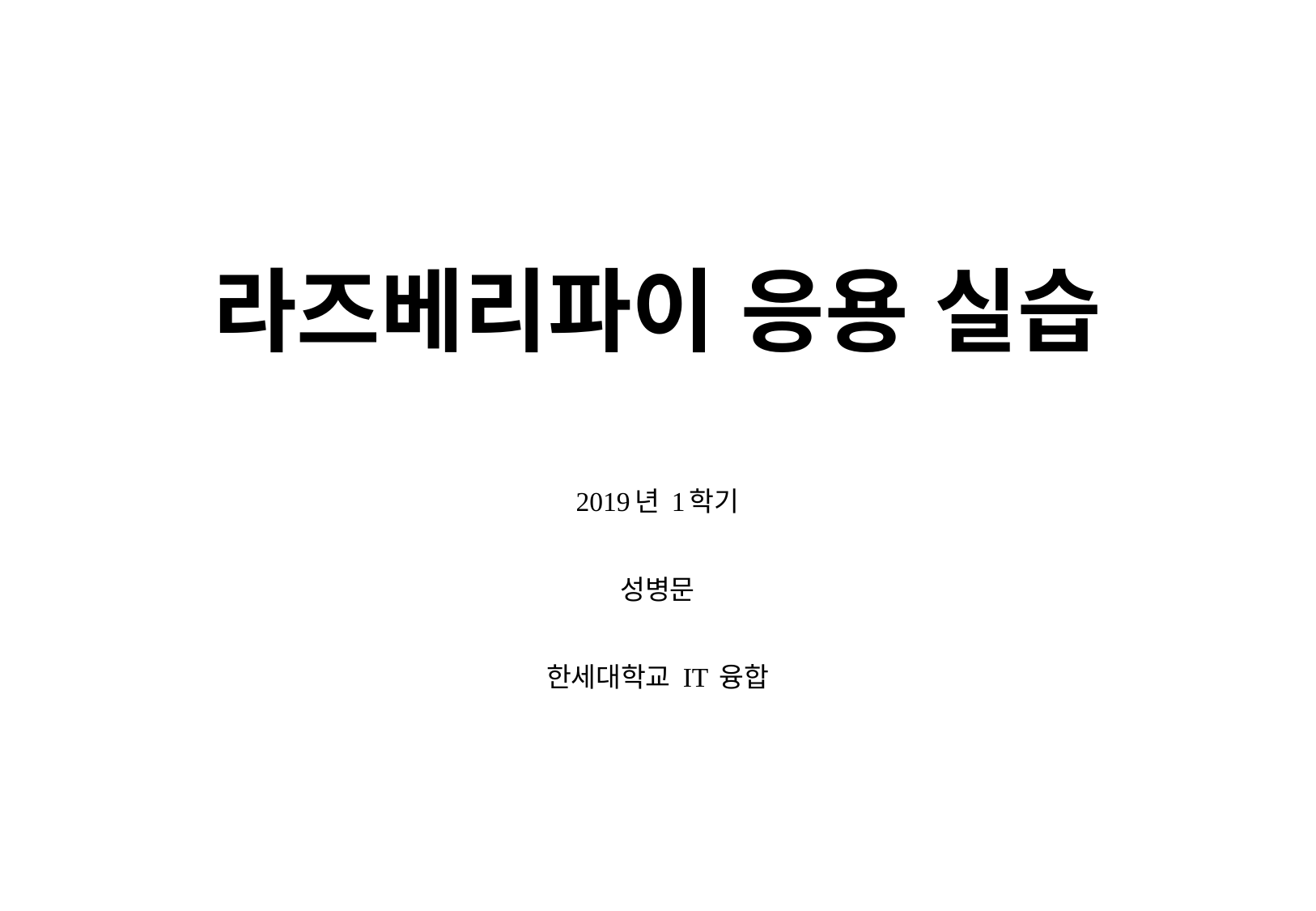

# 라즈베리파이 응용 실습
2019년 1학기

성병문

한세대학교 IT 융합